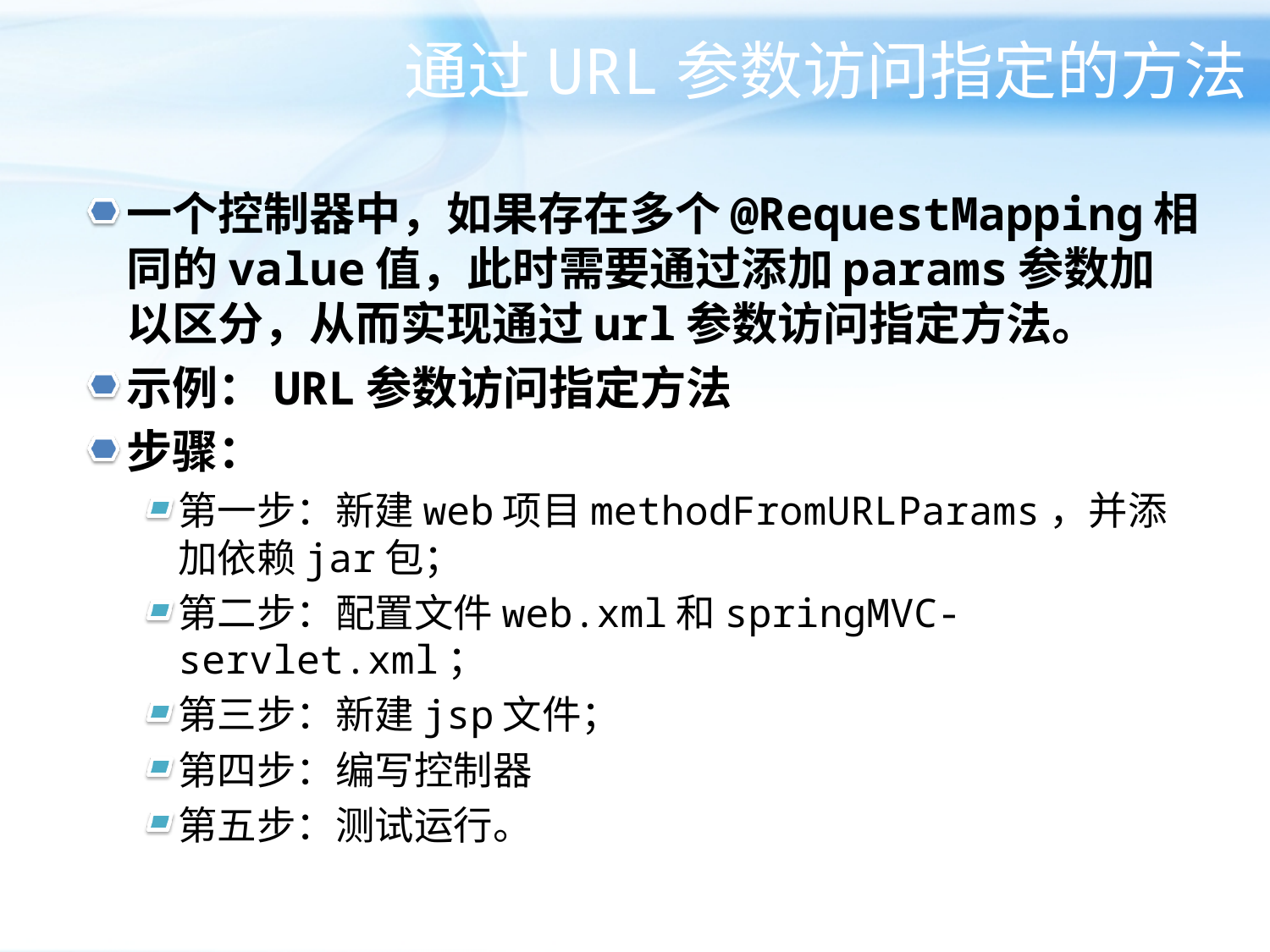

# 通过URL参数访问指定的方法
一个控制器中，如果存在多个@RequestMapping相同的value值，此时需要通过添加params参数加以区分，从而实现通过url参数访问指定方法。
示例：URL参数访问指定方法
步骤：
第一步：新建web项目methodFromURLParams，并添加依赖jar包；
第二步：配置文件web.xml和springMVC-servlet.xml；
第三步：新建jsp文件；
第四步：编写控制器
第五步：测试运行。